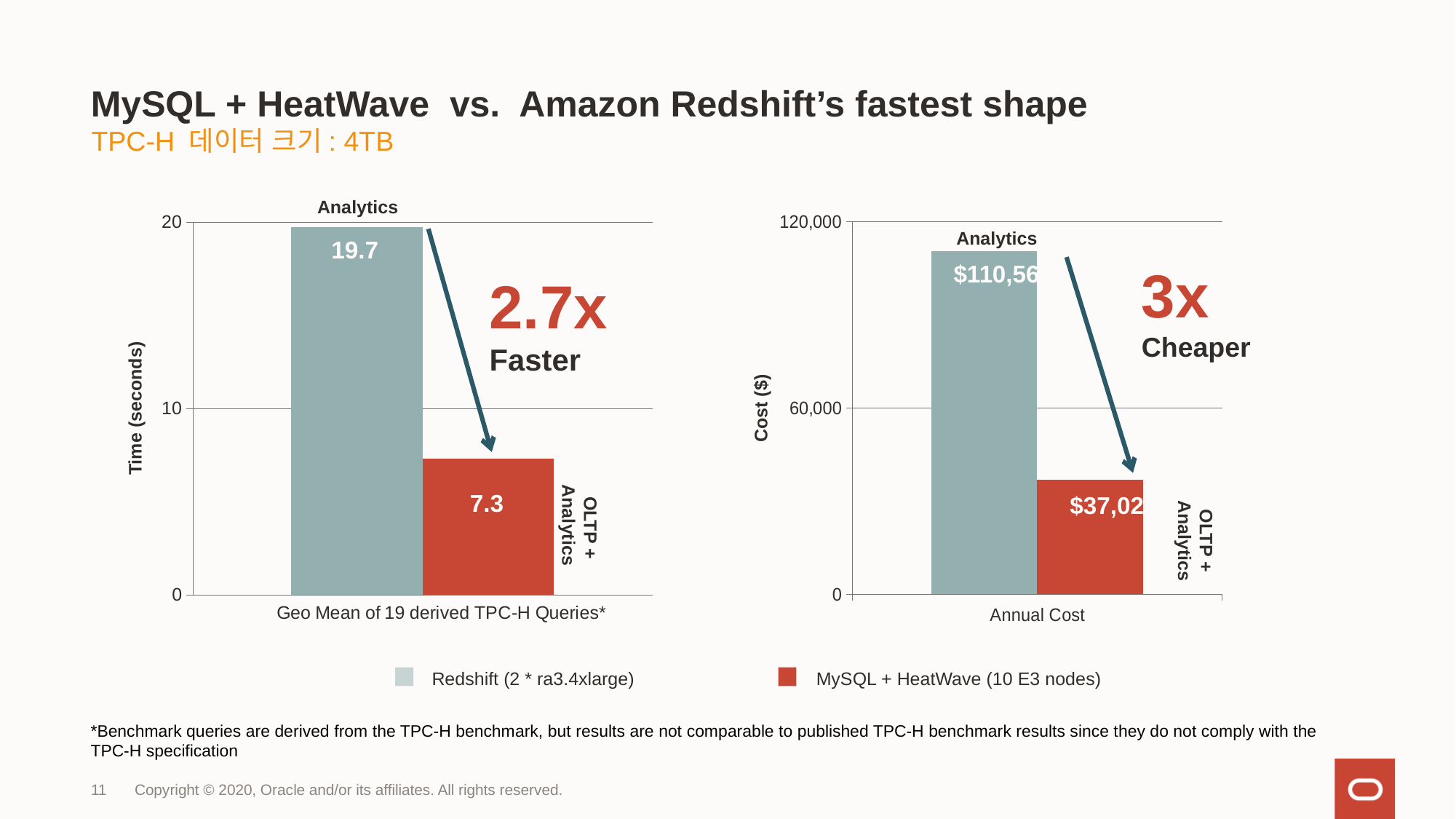

# MySQL + HeatWave  vs.  Amazon Redshift’s fastest shape
TPC-H 데이터 크기: 4TB
Analytics

### Chart

| Category | Redshift (4 * dc2.8xLarge) | MySQL Analytics (10 E2 Nodes) |
|---|---|---|
| Annual Cost | 110560.0 | 37022.0 |

### Chart

| Category | Redshift (4 * dc2.8xLarge) | MySQL Analytics (10 E2 Nodes) |
|---|---|---|
| Geometric Mean of TPCH Queries | 19.74 | 7.3 |
Analytics
19.7
3x
Cheaper
$110,560
2.7x
Faster
Time (seconds)
Cost ($)
7.3
$37,022
OLTP + Analytics
OLTP + Analytics
Redshift (2 * ra3.4xlarge)

MySQL + HeatWave (10 E3 nodes)

*Benchmark queries are derived from the TPC-H benchmark, but results are not comparable to published TPC-H benchmark results since they do not comply with the TPC-H specification
11
Copyright © 2020, Oracle and/or its affiliates. All rights reserved.